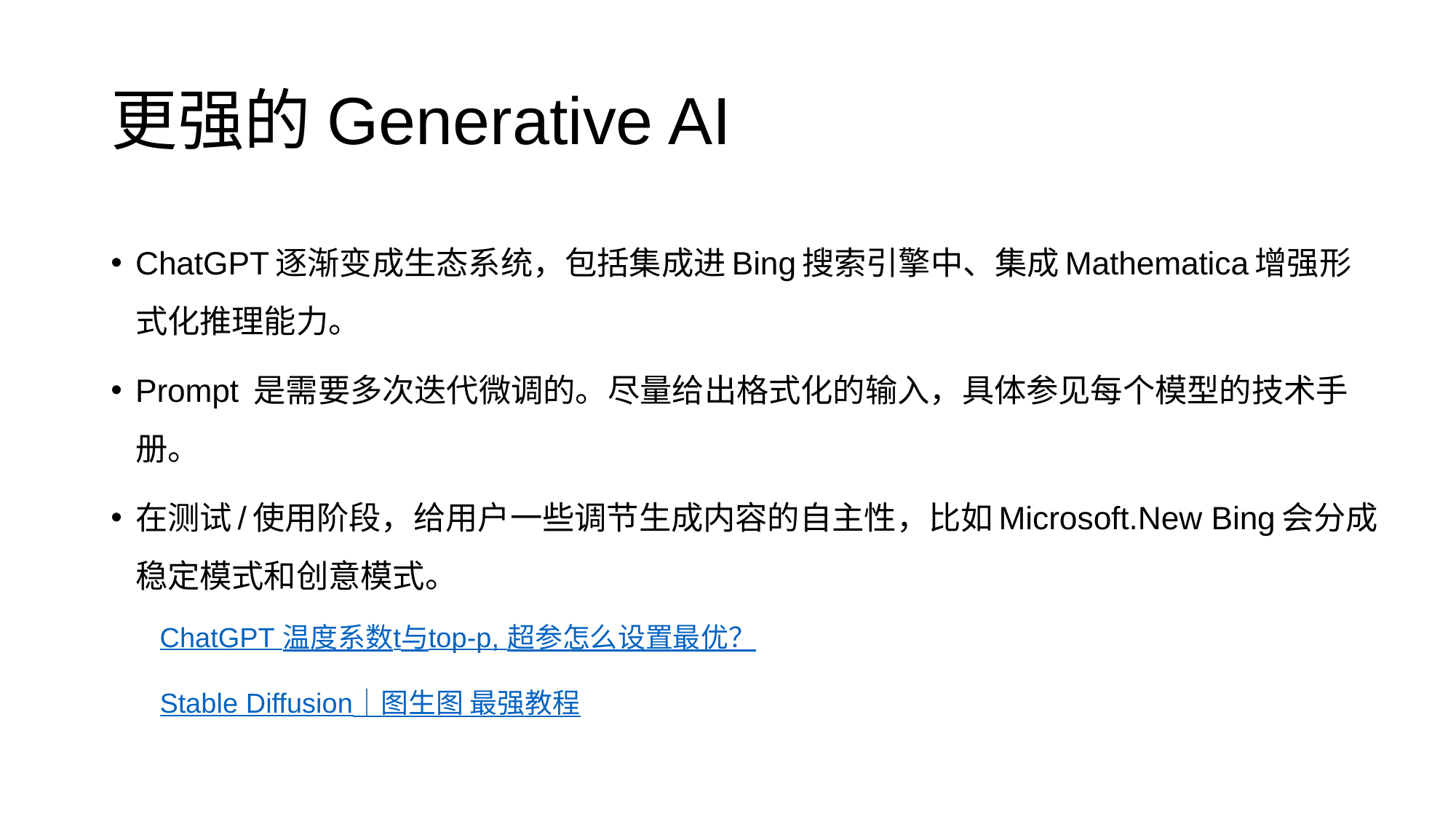

# 更强的Generative AI
ChatGPT逐渐变成生态系统，包括集成进Bing搜索引擎中、集成Mathematica增强形式化推理能力。
Prompt 是需要多次迭代微调的。尽量给出格式化的输入，具体参见每个模型的技术手册。
在测试/使用阶段，给用户一些调节生成内容的自主性，比如Microsoft.New Bing会分成稳定模式和创意模式。
ChatGPT 温度系数t与top-p, 超参怎么设置最优？
Stable Diffusion｜图生图 最强教程